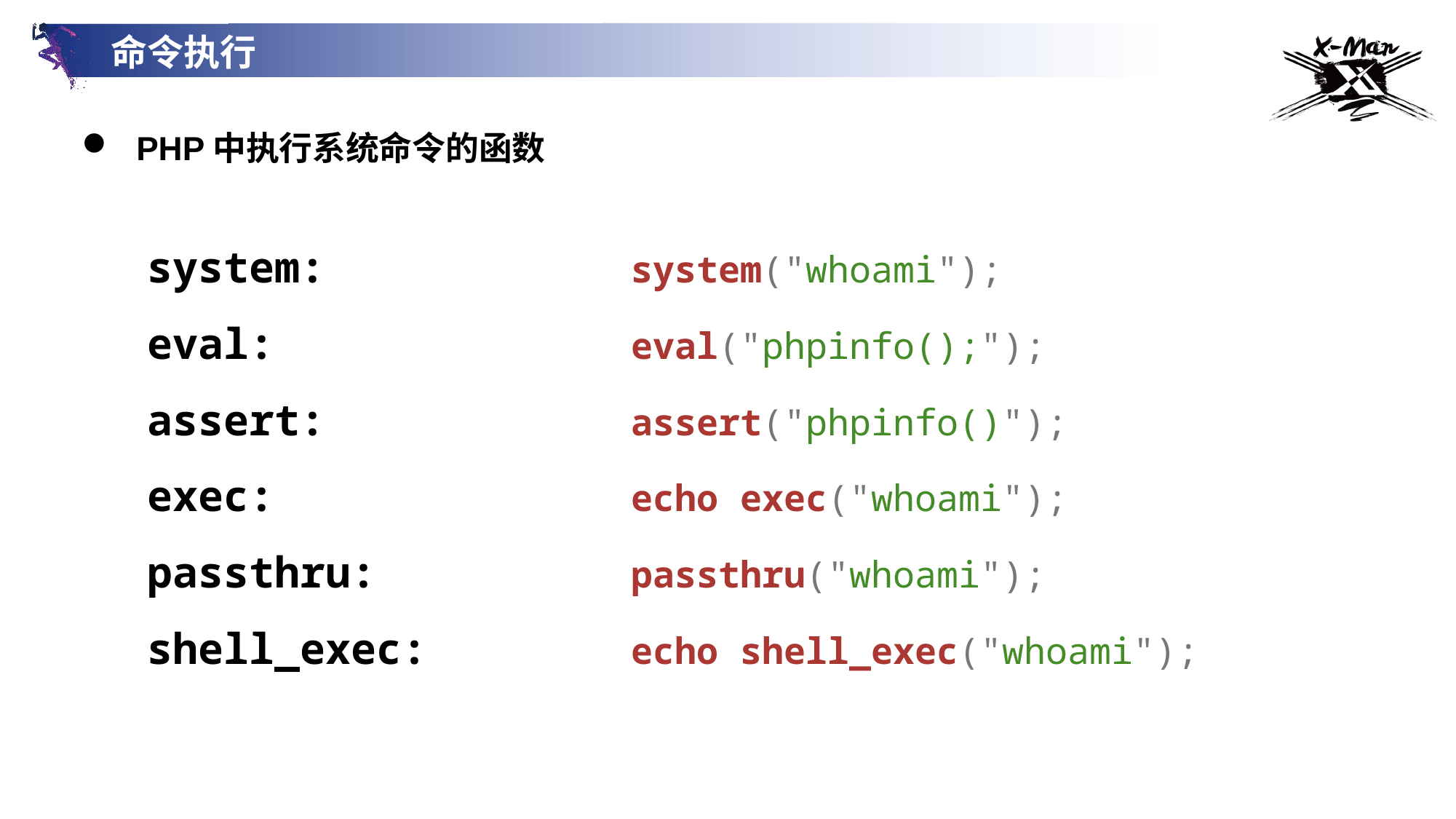

命令执行
PHP中执行系统命令的函数
system:            system("whoami");
eval:              eval("phpinfo();");
assert:            assert("phpinfo()");
exec:              echo exec("whoami");
passthru:          passthru("whoami");
shell_exec:        echo shell_exec("whoami");